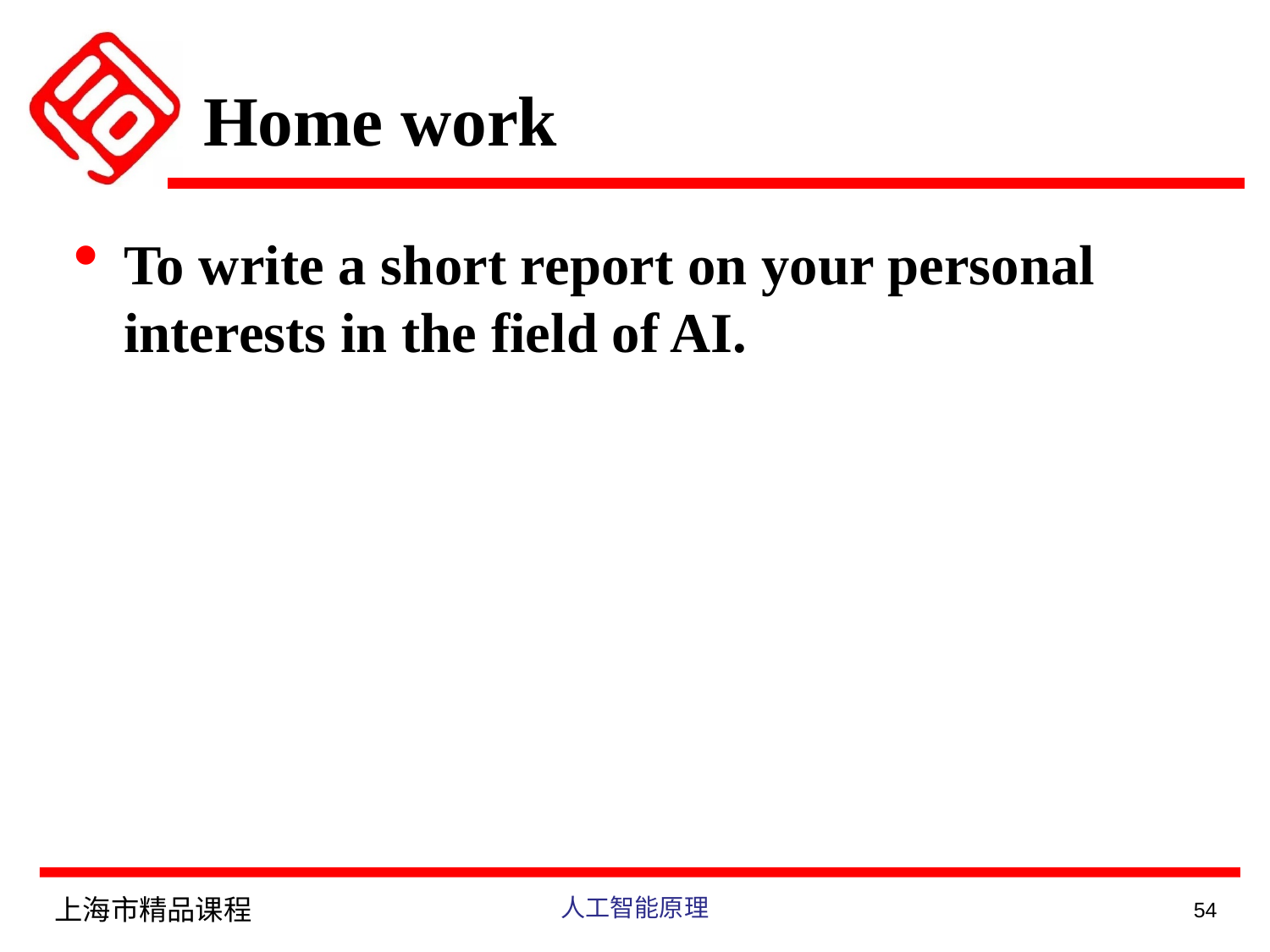

# Home work
To write a short report on your personal interests in the field of AI.
上海市精品课程
人工智能原理
54